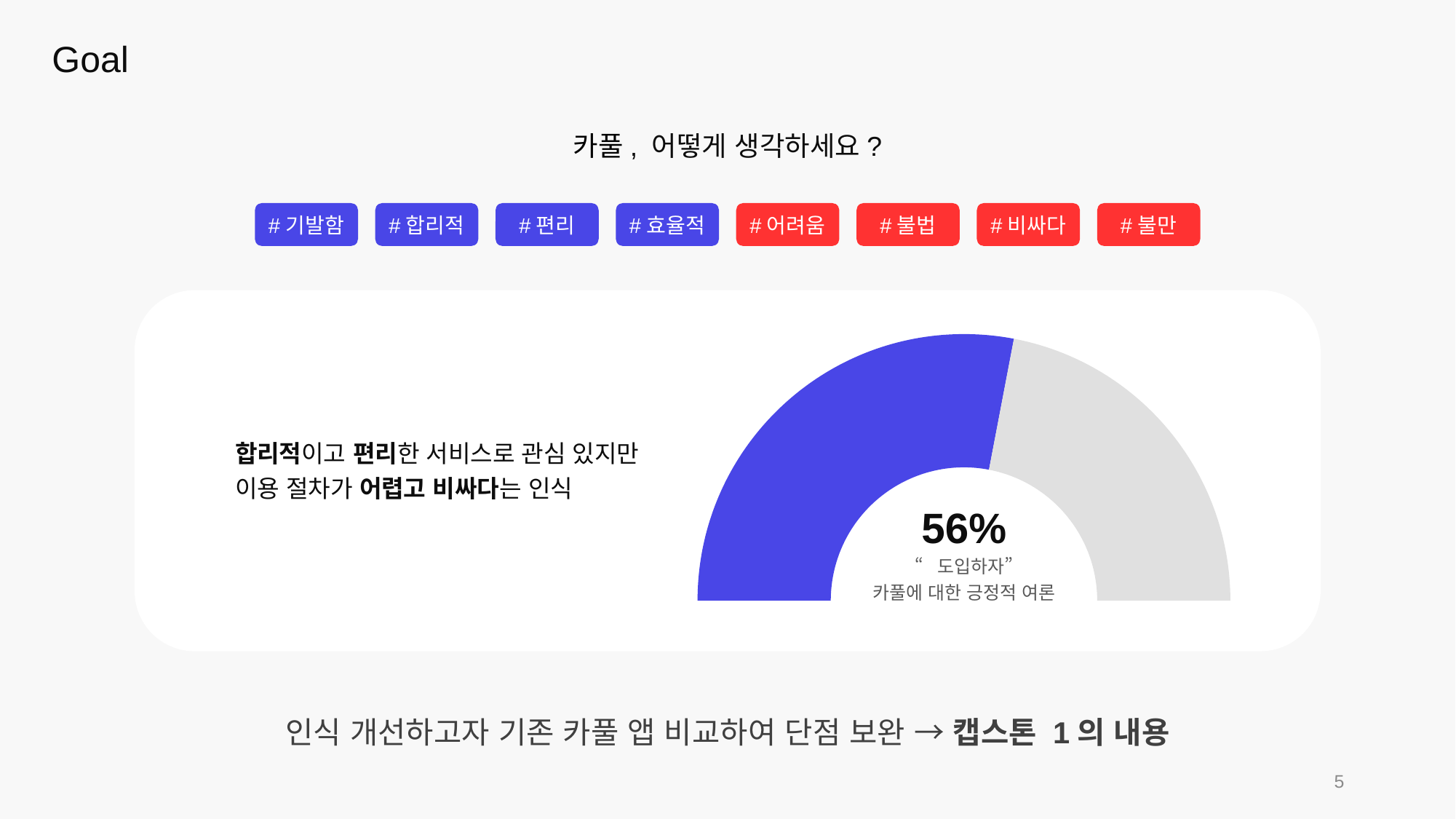

Goal
카풀, 어떻게 생각하세요?
#기발함
#합리적
#편리
#효율적
#어려움
#불법
#비싸다
#불만

56%
“도입하자”
카풀에 대한 긍정적 여론
합리적이고 편리한 서비스로 관심 있지만
이용 절차가 어렵고 비싸다는 인식
인식 개선하고자 기존 카풀 앱 비교하여 단점 보완 → 캡스톤 1의 내용
5